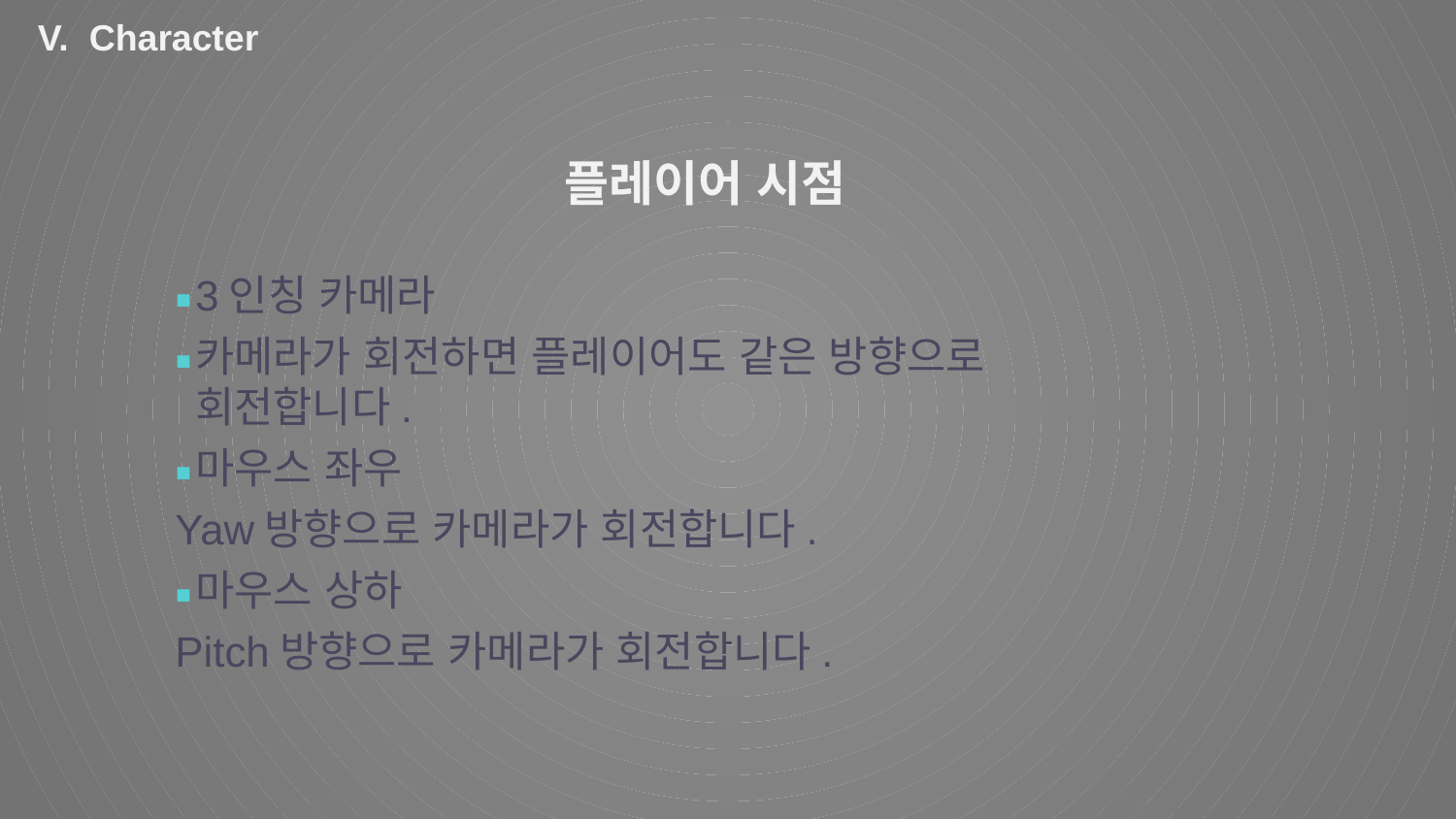

V.  Character
플레이어 시점
3인칭 카메라
카메라가 회전하면 플레이어도 같은 방향으로 회전합니다.
마우스 좌우
Yaw방향으로 카메라가 회전합니다.
마우스 상하
Pitch방향으로 카메라가 회전합니다.